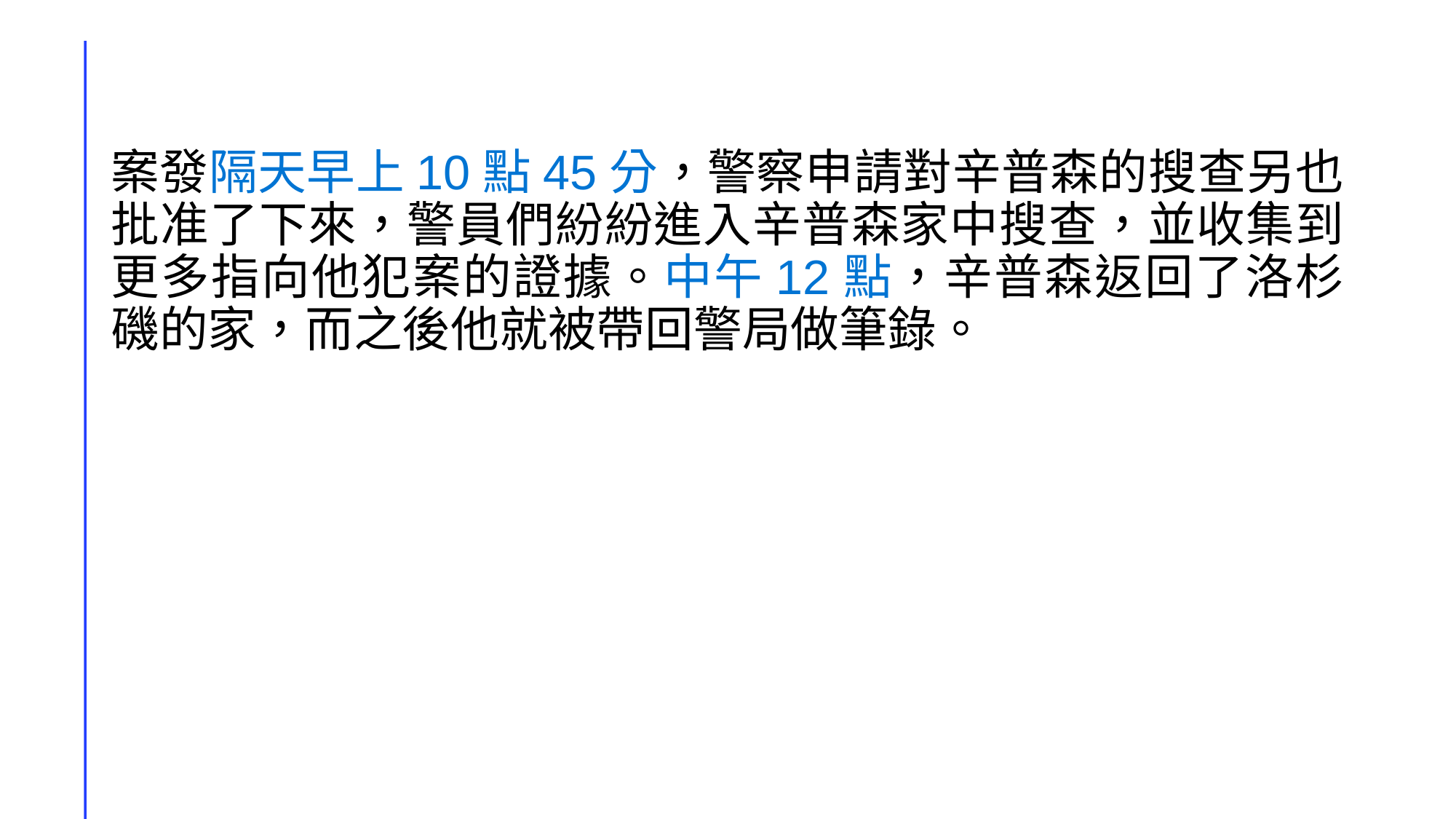

案發隔天早上10點45分，警察申請對辛普森的搜查另也批准了下來，警員們紛紛進入辛普森家中搜查，並收集到更多指向他犯案的證據。中午12點，辛普森返回了洛杉磯的家，而之後他就被帶回警局做筆錄。